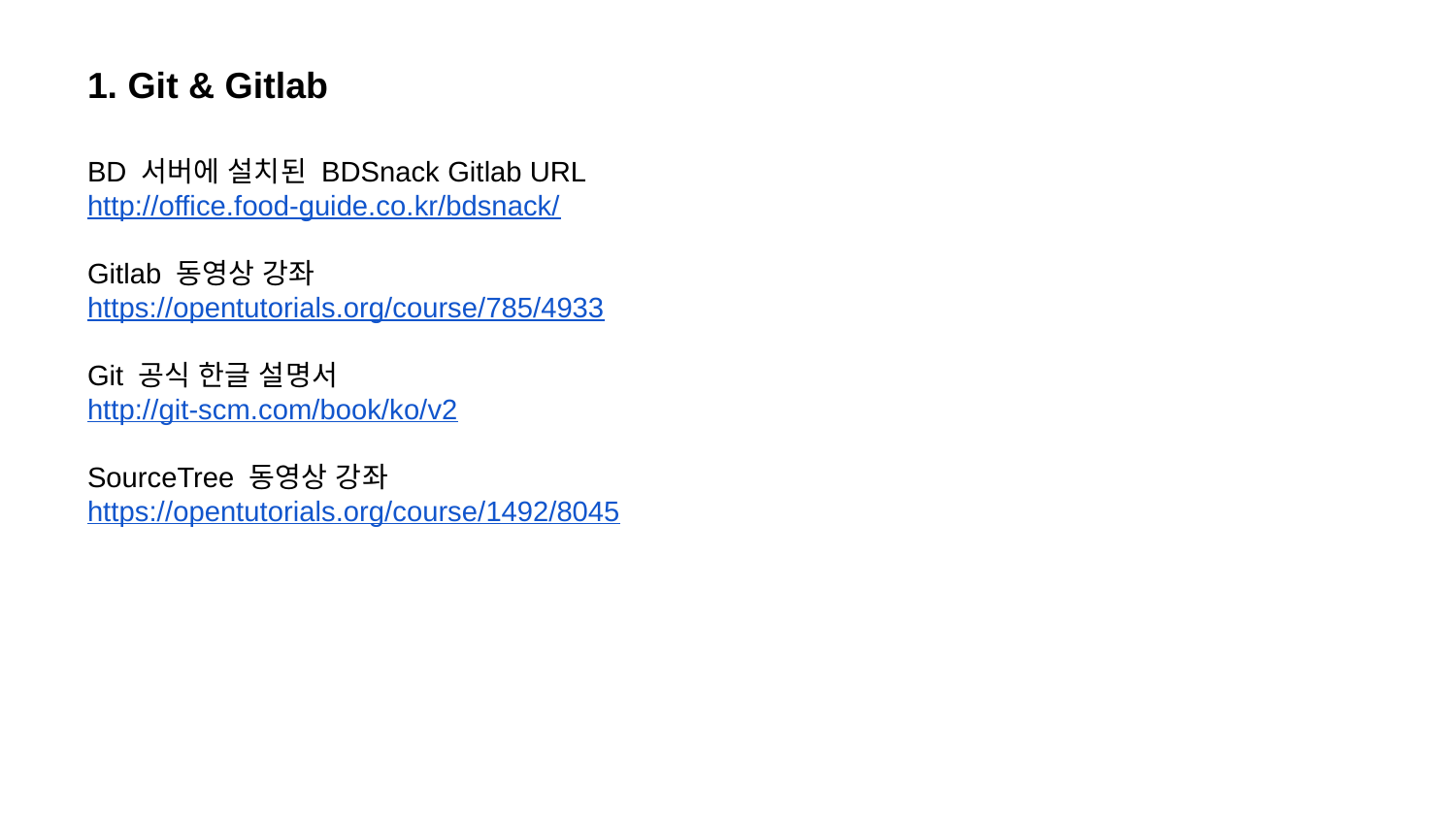

# 1. Git & Gitlab
BD 서버에 설치된 BDSnack Gitlab URL
http://office.food-guide.co.kr/bdsnack/

Gitlab 동영상 강좌
https://opentutorials.org/course/785/4933

Git 공식 한글 설명서
http://git-scm.com/book/ko/v2

SourceTree 동영상 강좌
https://opentutorials.org/course/1492/8045